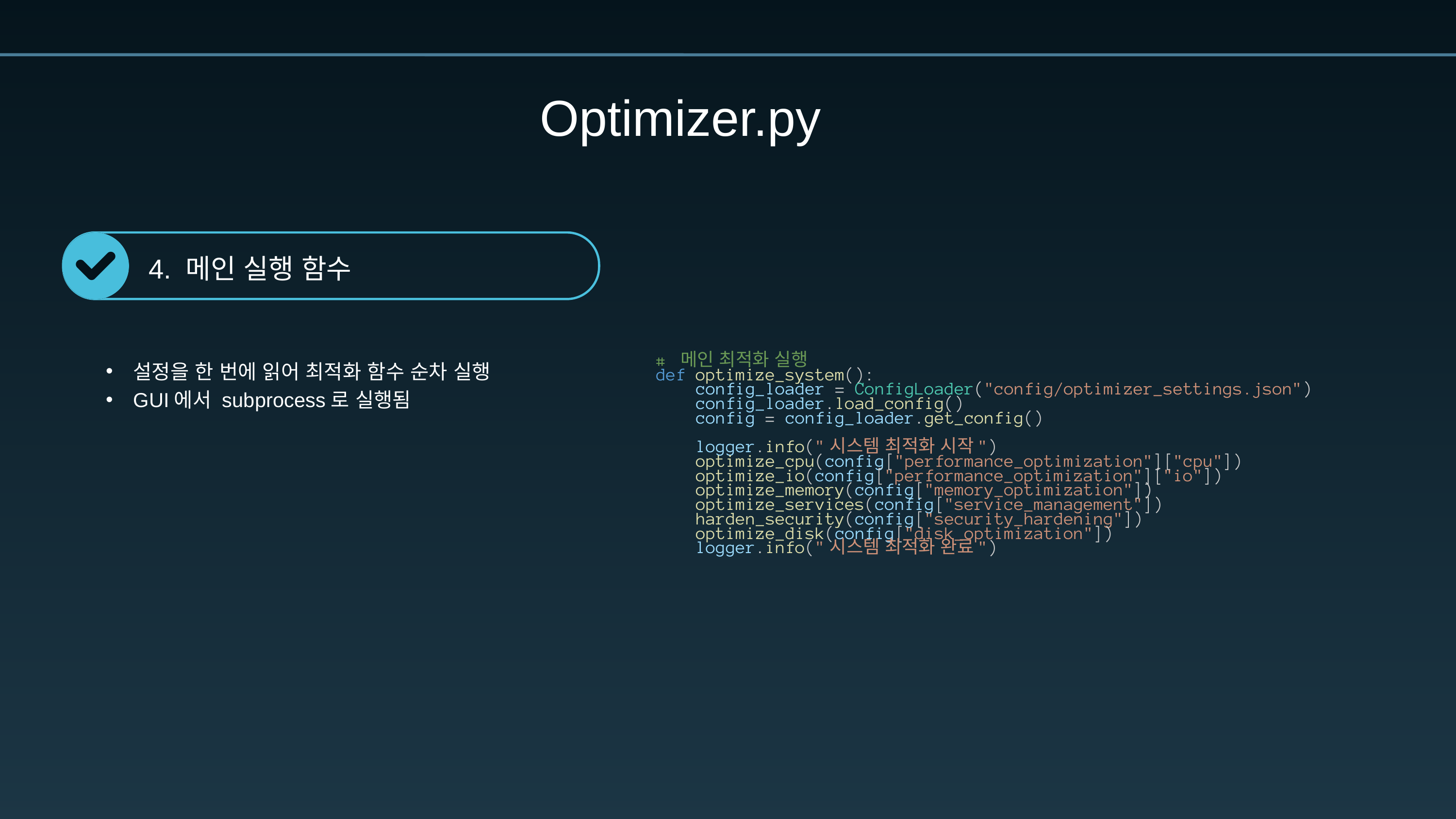

Optimizer.py

4. 메인 실행 함수
# 메인 최적화 실행
def optimize_system():
    config_loader = ConfigLoader("config/optimizer_settings.json")
    config_loader.load_config()
    config = config_loader.get_config()
    logger.info("시스템 최적화 시작")
    optimize_cpu(config["performance_optimization"]["cpu"])
    optimize_io(config["performance_optimization"]["io"])
    optimize_memory(config["memory_optimization"])
    optimize_services(config["service_management"])
    harden_security(config["security_hardening"])
    optimize_disk(config["disk_optimization"])
    logger.info("시스템 최적화 완료")
설정을 한 번에 읽어 최적화 함수 순차 실행
GUI에서 subprocess로 실행됨